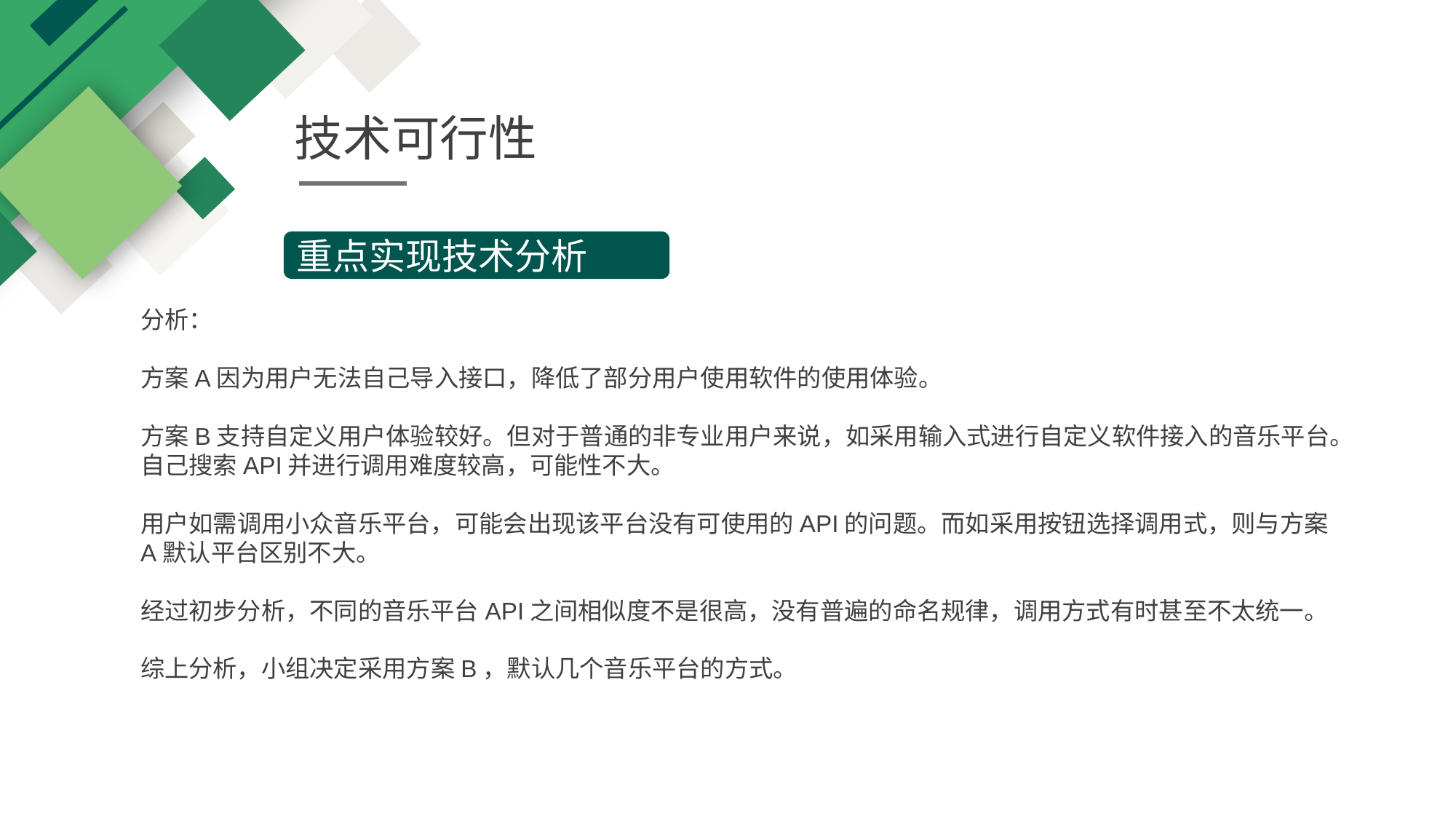

技术可行性
重点实现技术分析
分析：

方案A因为用户无法自己导入接口，降低了部分用户使用软件的使用体验。

方案B支持自定义用户体验较好。但对于普通的非专业用户来说，如采用输入式进行自定义软件接入的音乐平台。自己搜索API并进行调用难度较高，可能性不大。

用户如需调用小众音乐平台，可能会出现该平台没有可使用的API的问题。而如采用按钮选择调用式，则与方案A默认平台区别不大。

经过初步分析，不同的音乐平台API之间相似度不是很高，没有普遍的命名规律，调用方式有时甚至不太统一。

综上分析，小组决定采用方案B，默认几个音乐平台的方式。